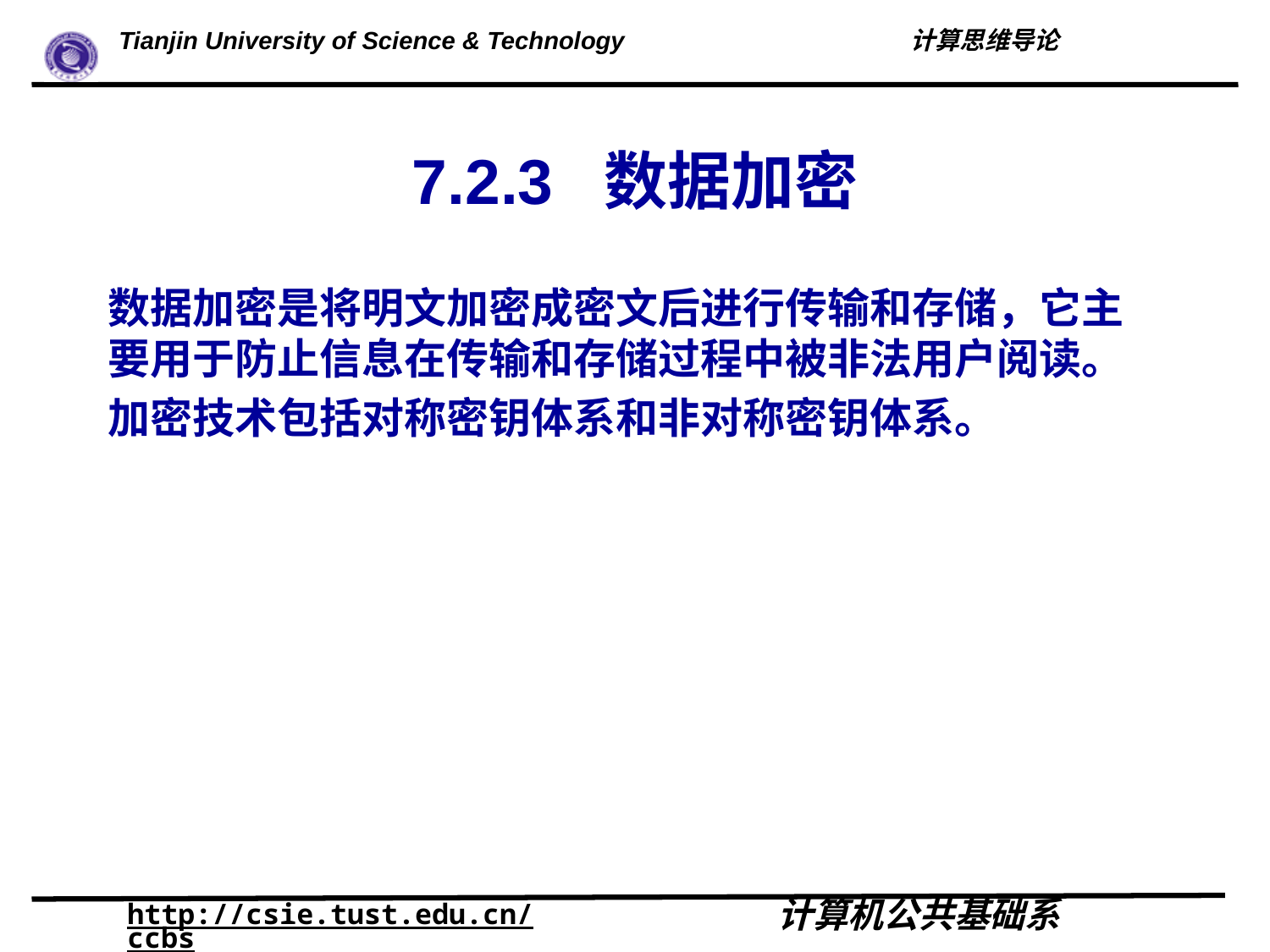

# 7.2.3  数据加密
数据加密是将明文加密成密文后进行传输和存储，它主要用于防止信息在传输和存储过程中被非法用户阅读。
加密技术包括对称密钥体系和非对称密钥体系。